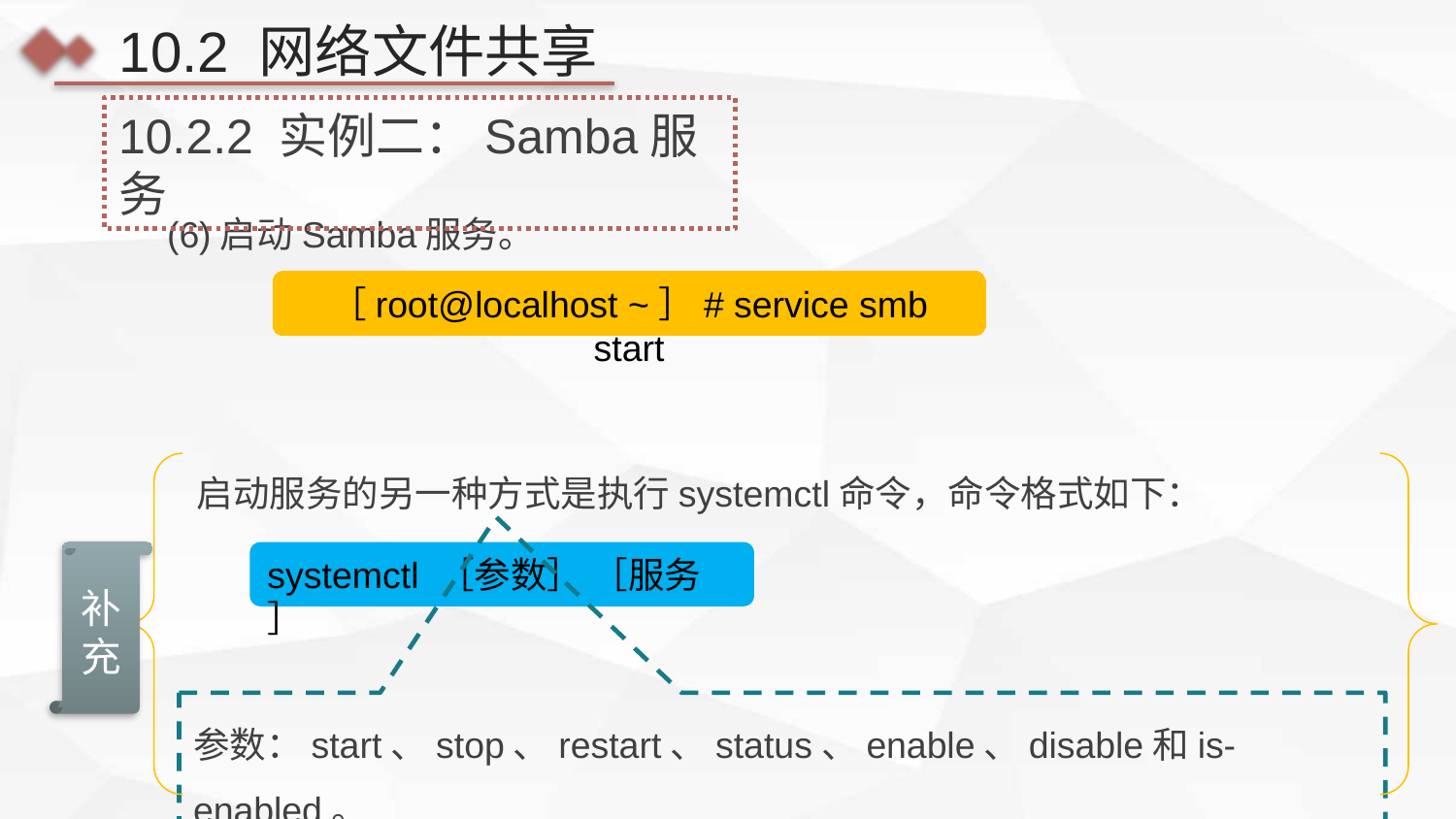

10.2 网络文件共享

10.2.2 实例二：Samba服务
(6)启动Samba服务。
［root@localhost ~］# service smb start
启动服务的另一种方式是执行systemctl命令，命令格式如下：

补充
systemctl ［参数］ ［服务］
参数：start、stop、restart、status、enable、disable和is-enabled。